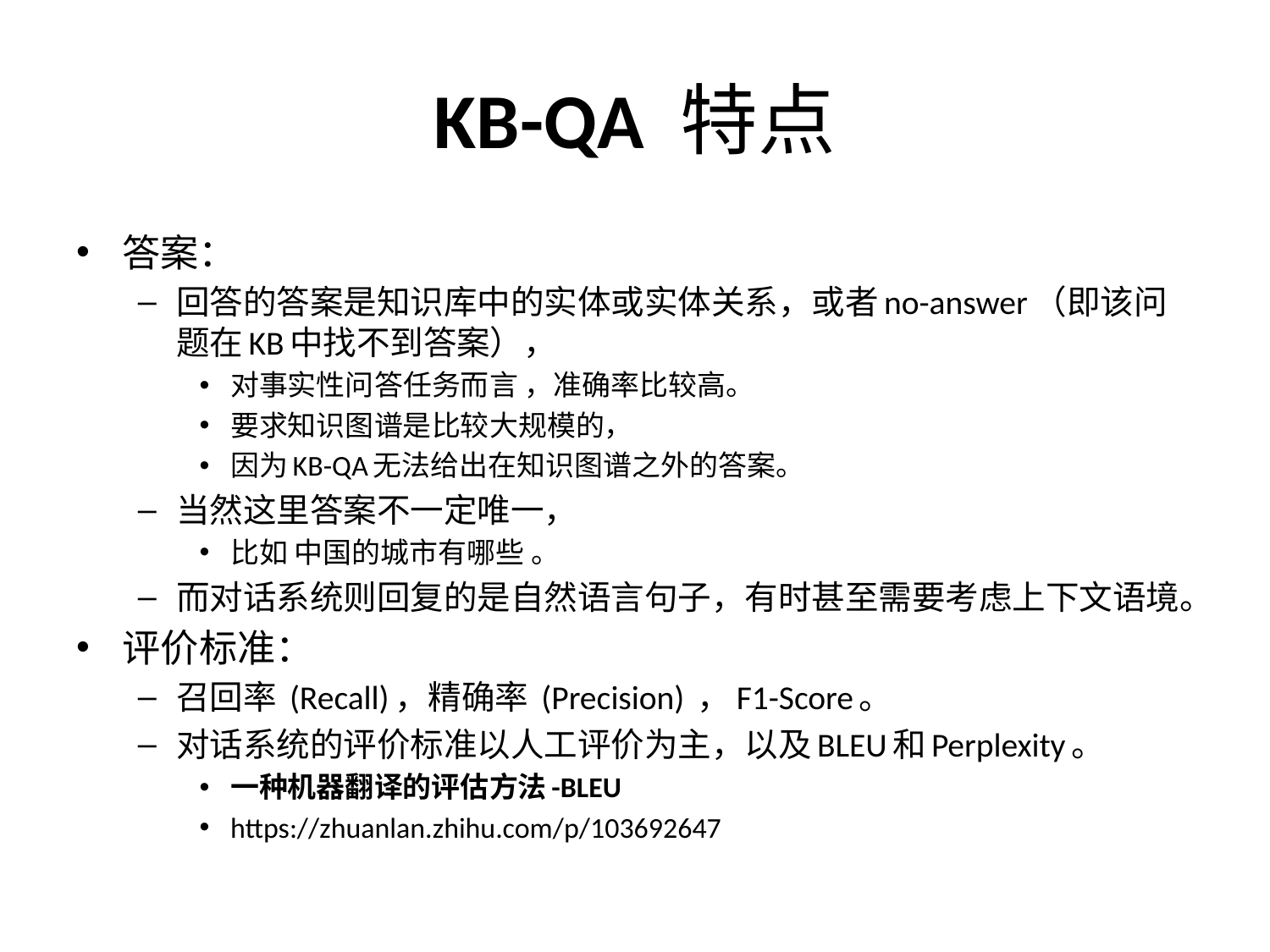

# KB-QA 特点
答案：
回答的答案是知识库中的实体或实体关系，或者no-answer（即该问题在KB中找不到答案），
对事实性问答任务而言 ，准确率比较高。
要求知识图谱是比较大规模的，
因为KB-QA无法给出在知识图谱之外的答案。
当然这里答案不一定唯一，
比如 中国的城市有哪些 。
而对话系统则回复的是自然语言句子，有时甚至需要考虑上下文语境。
评价标准：
召回率 (Recall)，精确率 (Precision) ，F1-Score。
对话系统的评价标准以人工评价为主，以及BLEU和Perplexity。
一种机器翻译的评估方法-BLEU
https://zhuanlan.zhihu.com/p/103692647